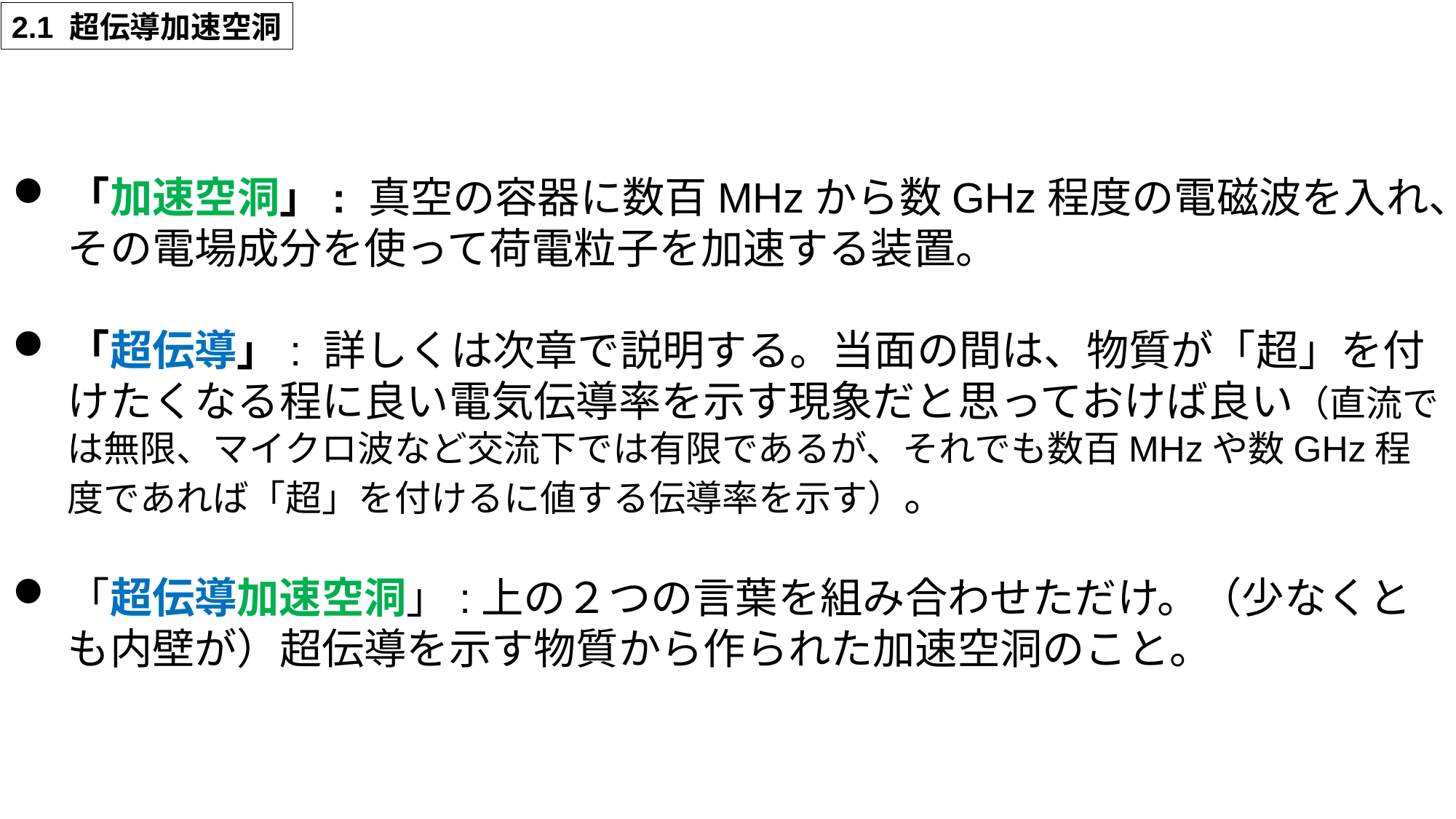

2.1 超伝導加速空洞
「加速空洞」: 真空の容器に数百MHzから数GHz程度の電磁波を入れ、その電場成分を使って荷電粒子を加速する装置。

「超伝導」: 詳しくは次章で説明する。当面の間は、物質が「超」を付けたくなる程に良い電気伝導率を示す現象だと思っておけば良い（直流では無限、マイクロ波など交流下では有限であるが、それでも数百MHzや数GHz程度であれば「超」を付けるに値する伝導率を示す）。

「超伝導加速空洞」:上の２つの言葉を組み合わせただけ。（少なくとも内壁が）超伝導を示す物質から作られた加速空洞のこと。